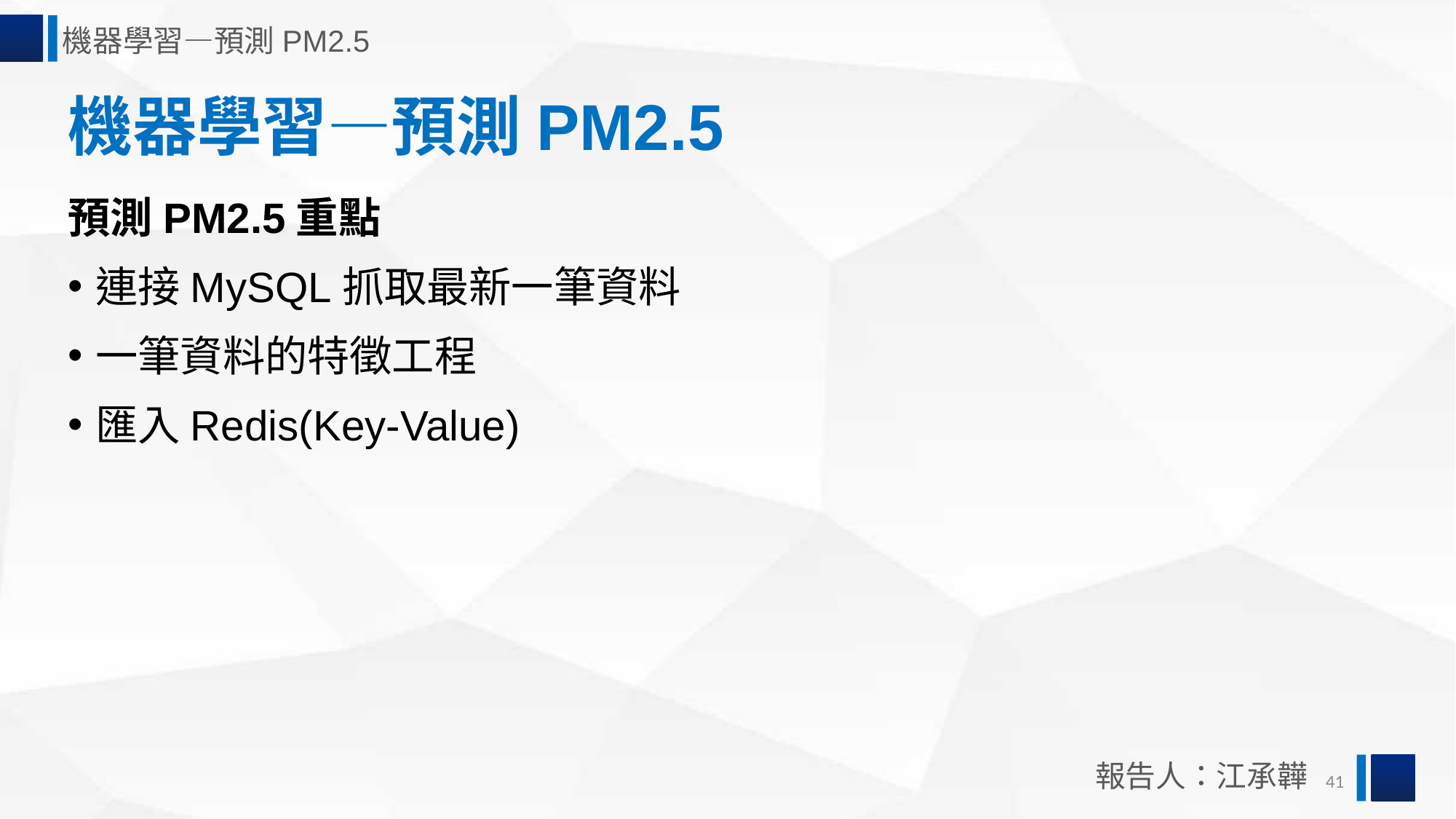

機器學習—預測PM2.5

機器學習—預測PM2.5
預測PM2.5重點
連接MySQL抓取最新一筆資料
一筆資料的特徵工程
匯入Redis(Key-Value)
報告人：江承韡

41